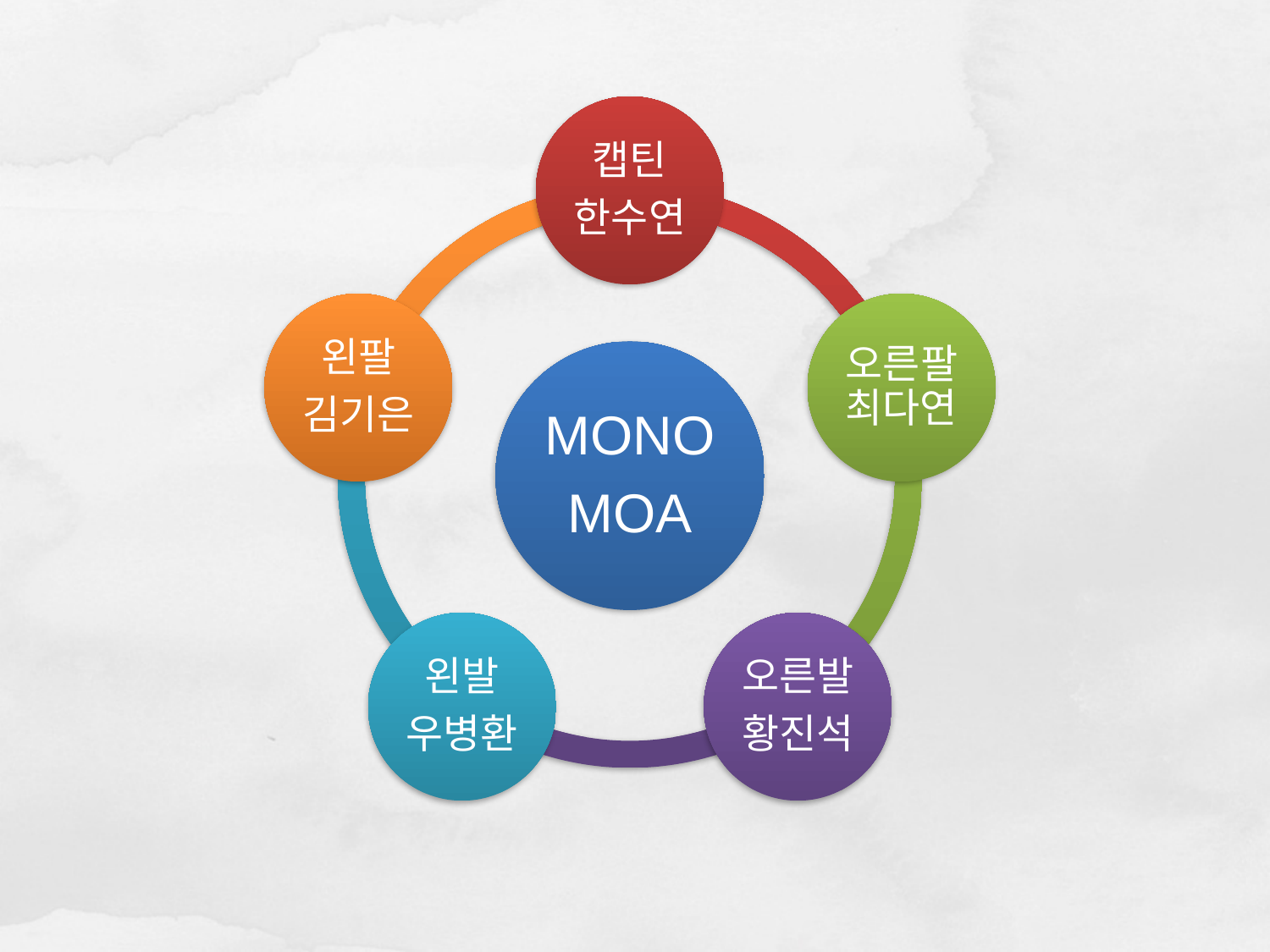

캡틴
한수연

왼팔
김기은
오른팔최다연
MONO
MOA
왼발
우병환
오른발
황진석